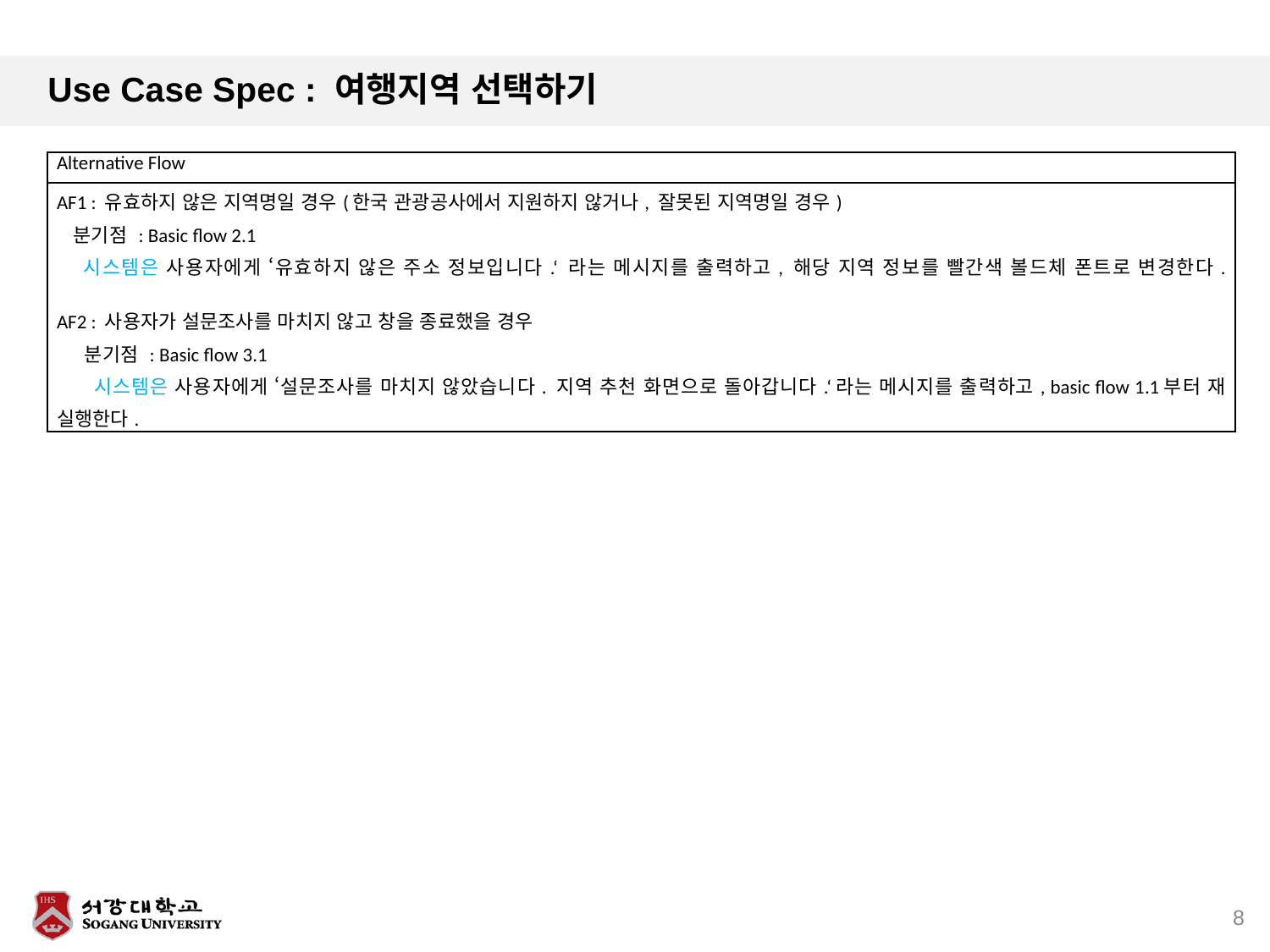

# Use Case Spec : 여행지역 선택하기
| Alternative Flow |
| --- |
| AF1 : 유효하지 않은 지역명일 경우(한국 관광공사에서 지원하지 않거나, 잘못된 지역명일 경우) 분기점 : Basic flow 2.1 시스템은 사용자에게 ‘유효하지 않은 주소 정보입니다.‘ 라는 메시지를 출력하고, 해당 지역 정보를 빨간색 볼드체 폰트로 변경한다. AF2 : 사용자가 설문조사를 마치지 않고 창을 종료했을 경우 분기점 : Basic flow 3.1 시스템은 사용자에게 ‘설문조사를 마치지 않았습니다. 지역 추천 화면으로 돌아갑니다.‘라는 메시지를 출력하고, basic flow 1.1부터 재 실행한다. |
8